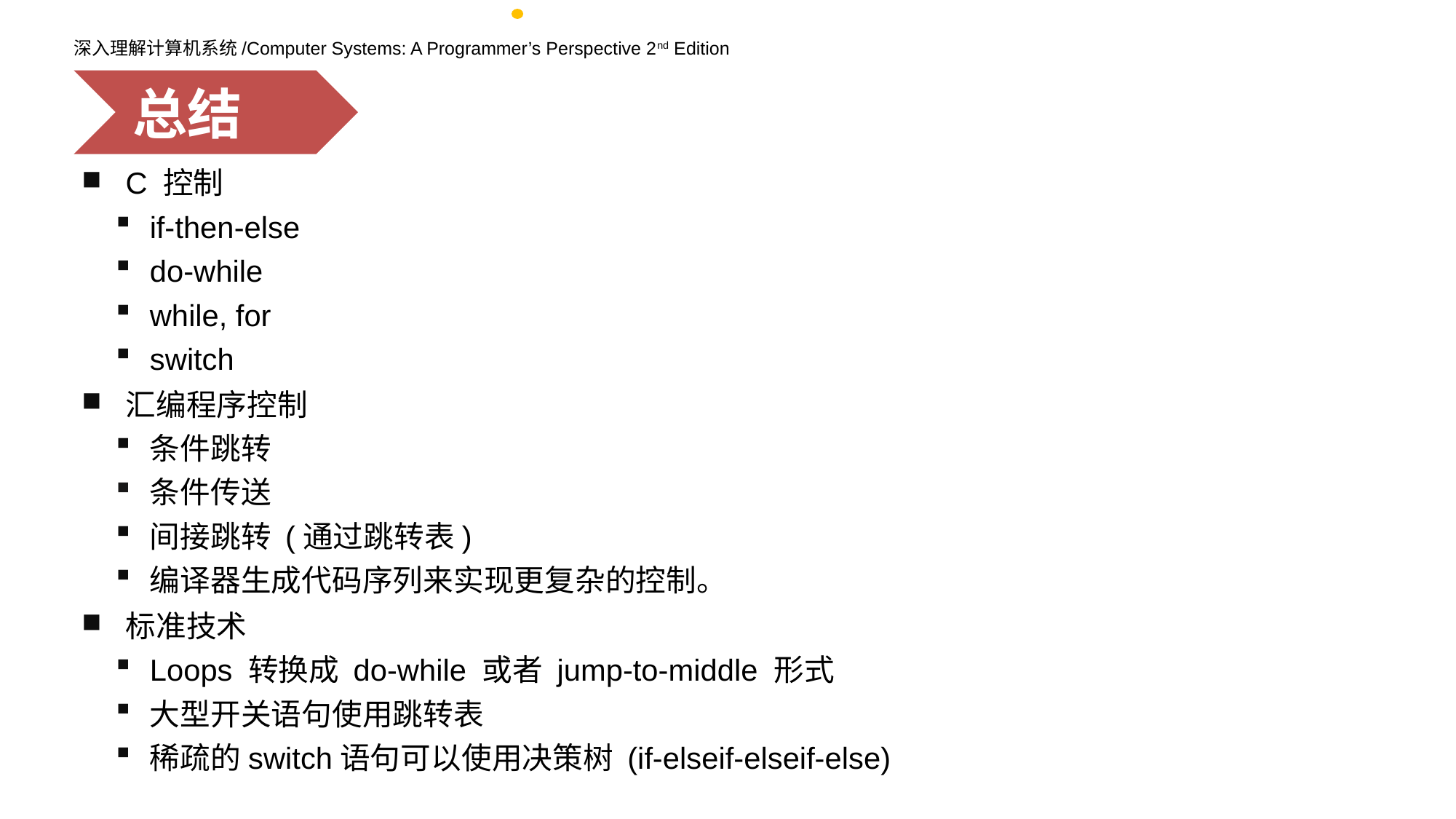

Carnegie Mellon

总结
C 控制
if-then-else
do-while
while, for
switch
汇编程序控制
条件跳转
条件传送
间接跳转 (通过跳转表)
编译器生成代码序列来实现更复杂的控制。
标准技术
Loops 转换成 do-while 或者 jump-to-middle 形式
大型开关语句使用跳转表
稀疏的switch语句可以使用决策树 (if-elseif-elseif-else)